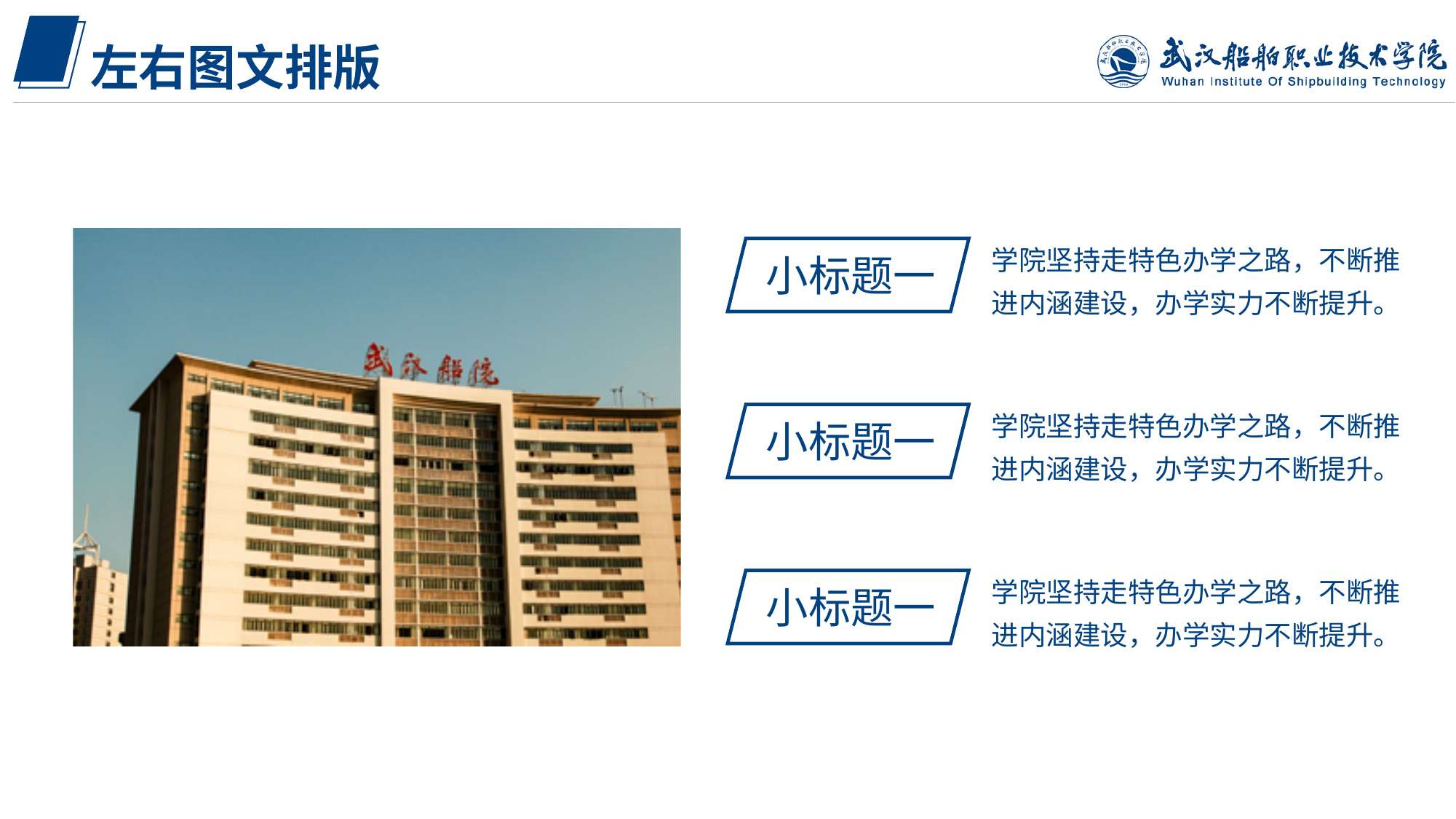

左右图文排版

学院坚持走特色办学之路，不断推进内涵建设，办学实力不断提升。

小标题一
学院坚持走特色办学之路，不断推进内涵建设，办学实力不断提升。

小标题一
学院坚持走特色办学之路，不断推进内涵建设，办学实力不断提升。

小标题一